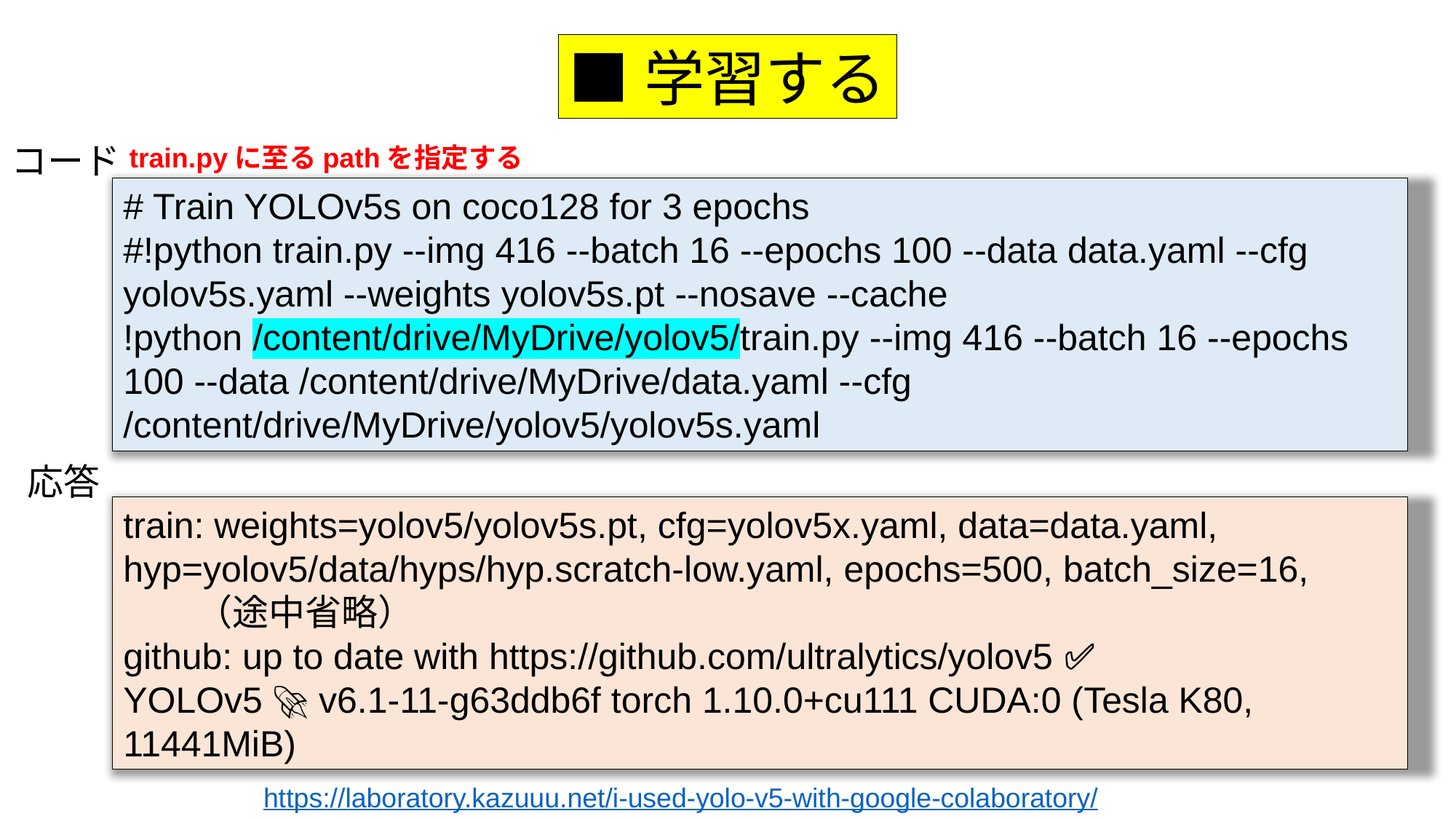

■学習する
コード
train.pyに至るpathを指定する
# Train YOLOv5s on coco128 for 3 epochs
#!python train.py --img 416 --batch 16 --epochs 100 --data data.yaml --cfg yolov5s.yaml --weights yolov5s.pt --nosave --cache
!python /content/drive/MyDrive/yolov5/train.py --img 416 --batch 16 --epochs 100 --data /content/drive/MyDrive/data.yaml --cfg /content/drive/MyDrive/yolov5/yolov5s.yaml
応答
train: weights=yolov5/yolov5s.pt, cfg=yolov5x.yaml, data=data.yaml, hyp=yolov5/data/hyps/hyp.scratch-low.yaml, epochs=500, batch_size=16,
　　（途中省略）
github: up to date with https://github.com/ultralytics/yolov5 ✅
YOLOv5 🚀 v6.1-11-g63ddb6f torch 1.10.0+cu111 CUDA:0 (Tesla K80, 11441MiB)
https://laboratory.kazuuu.net/i-used-yolo-v5-with-google-colaboratory/